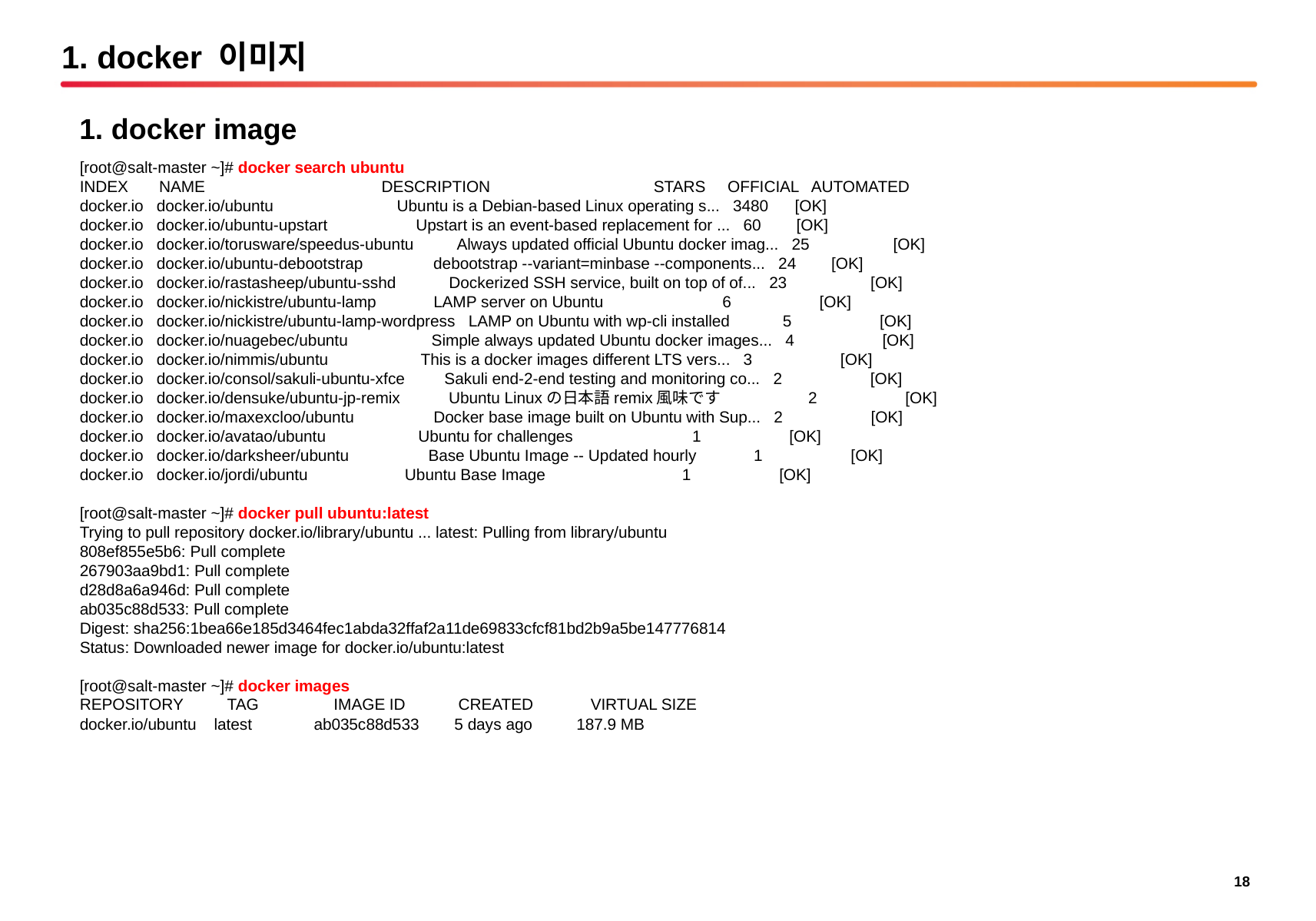

# 1. docker 이미지
1. docker image

[root@salt-master ~]# docker search ubuntu
INDEX       NAME                                        DESCRIPTION                                     STARS     OFFICIAL   AUTOMATED
docker.io   docker.io/ubuntu                            Ubuntu is a Debian-based Linux operating s...   3480      [OK]
docker.io   docker.io/ubuntu-upstart                    Upstart is an event-based replacement for ...   60        [OK]
docker.io   docker.io/torusware/speedus-ubuntu          Always updated official Ubuntu docker imag...   25                   [OK]
docker.io   docker.io/ubuntu-debootstrap                debootstrap --variant=minbase --components...   24        [OK]
docker.io   docker.io/rastasheep/ubuntu-sshd            Dockerized SSH service, built on top of of...   23                   [OK]
docker.io   docker.io/nickistre/ubuntu-lamp             LAMP server on Ubuntu                           6                    [OK]
docker.io   docker.io/nickistre/ubuntu-lamp-wordpress   LAMP on Ubuntu with wp-cli installed            5                    [OK]
docker.io   docker.io/nuagebec/ubuntu                   Simple always updated Ubuntu docker images...   4                    [OK]
docker.io   docker.io/nimmis/ubuntu                     This is a docker images different LTS vers...   3                    [OK]
docker.io   docker.io/consol/sakuli-ubuntu-xfce         Sakuli end-2-end testing and monitoring co...   2                    [OK]
docker.io   docker.io/densuke/ubuntu-jp-remix           Ubuntu Linuxの日本語remix風味です                       2                    [OK]
docker.io   docker.io/maxexcloo/ubuntu                  Docker base image built on Ubuntu with Sup...   2                    [OK]
docker.io   docker.io/avatao/ubuntu                     Ubuntu for challenges                           1                    [OK]
docker.io   docker.io/darksheer/ubuntu                  Base Ubuntu Image -- Updated hourly             1                    [OK]
docker.io   docker.io/jordi/ubuntu                      Ubuntu Base Image                               1                    [OK]

[root@salt-master ~]# docker pull ubuntu:latest
Trying to pull repository docker.io/library/ubuntu ... latest: Pulling from library/ubuntu
808ef855e5b6: Pull complete
267903aa9bd1: Pull complete
d28d8a6a946d: Pull complete
ab035c88d533: Pull complete
Digest: sha256:1bea66e185d3464fec1abda32ffaf2a11de69833cfcf81bd2b9a5be147776814
Status: Downloaded newer image for docker.io/ubuntu:latest

[root@salt-master ~]# docker images
REPOSITORY          TAG                 IMAGE ID            CREATED             VIRTUAL SIZE
docker.io/ubuntu    latest              ab035c88d533        5 days ago          187.9 MB